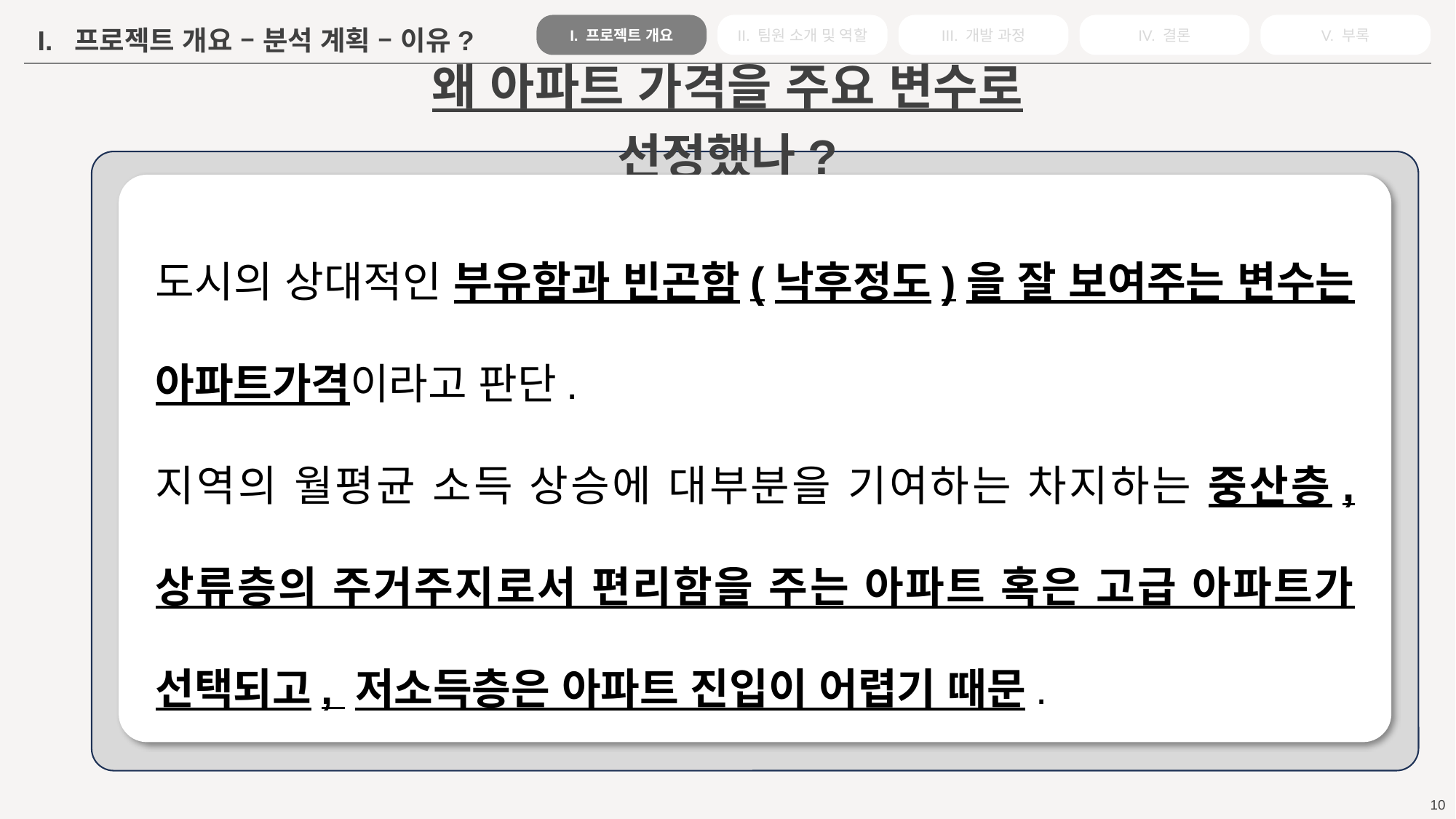

I. 프로젝트 개요
II. 팀원 소개 및 역할
III. 개발 과정
IV. 결론
V. 부록
I.  프로젝트 개요 – 분석 계획 – 이유?
왜 아파트 가격을 주요 변수로 선정했나?

도시의 상대적인 부유함과 빈곤함(낙후정도)을 잘 보여주는 변수는 아파트가격이라고 판단.
지역의 월평균 소득 상승에 대부분을 기여하는 차지하는 중산층, 상류층의 주거주지로서 편리함을 주는 아파트 혹은 고급 아파트가 선택되고, 저소득층은 아파트 진입이 어렵기 때문.